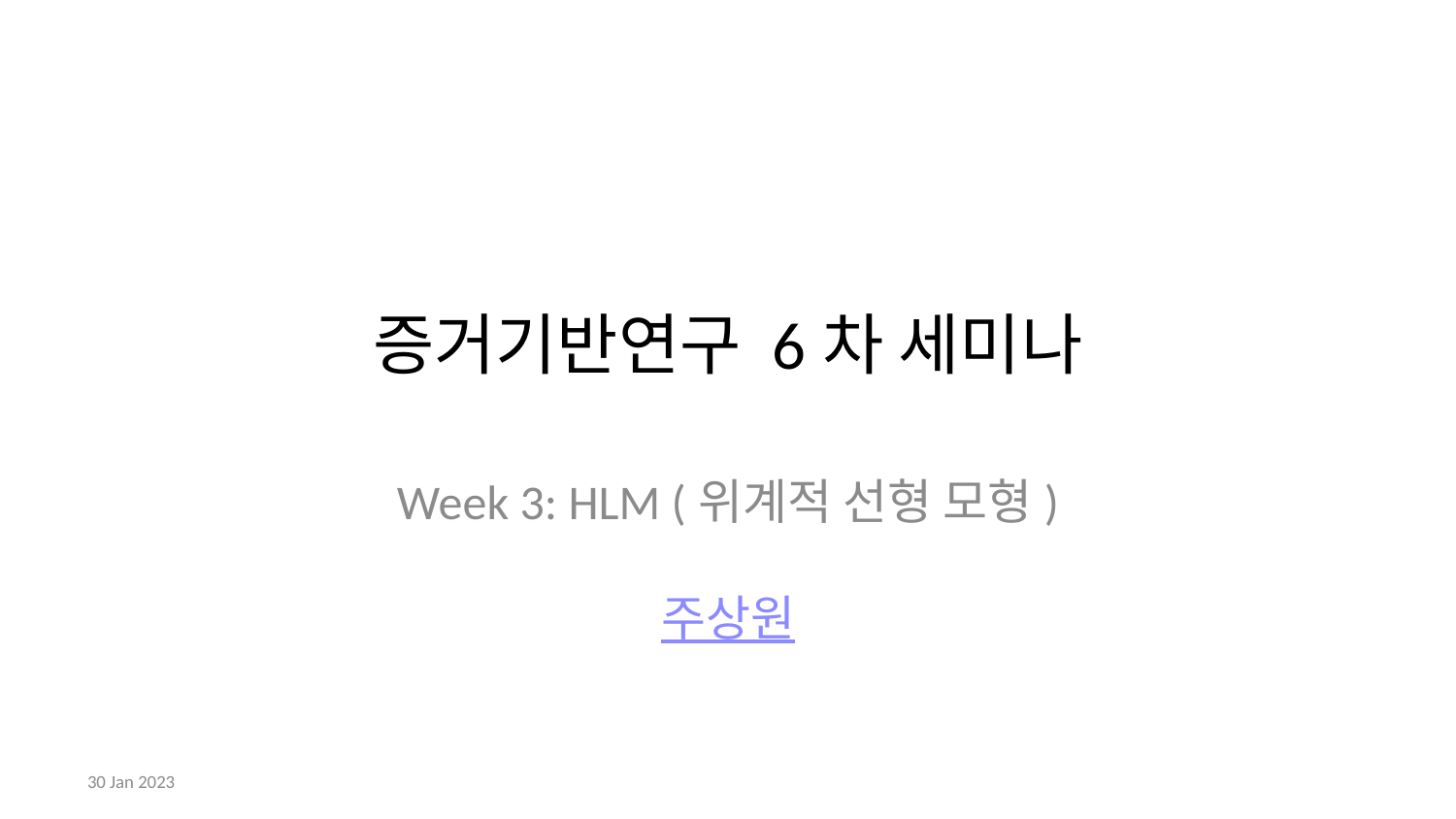

# 증거기반연구 6차 세미나
Week 3: HLM (위계적 선형 모형)
주상원
30 Jan 2023